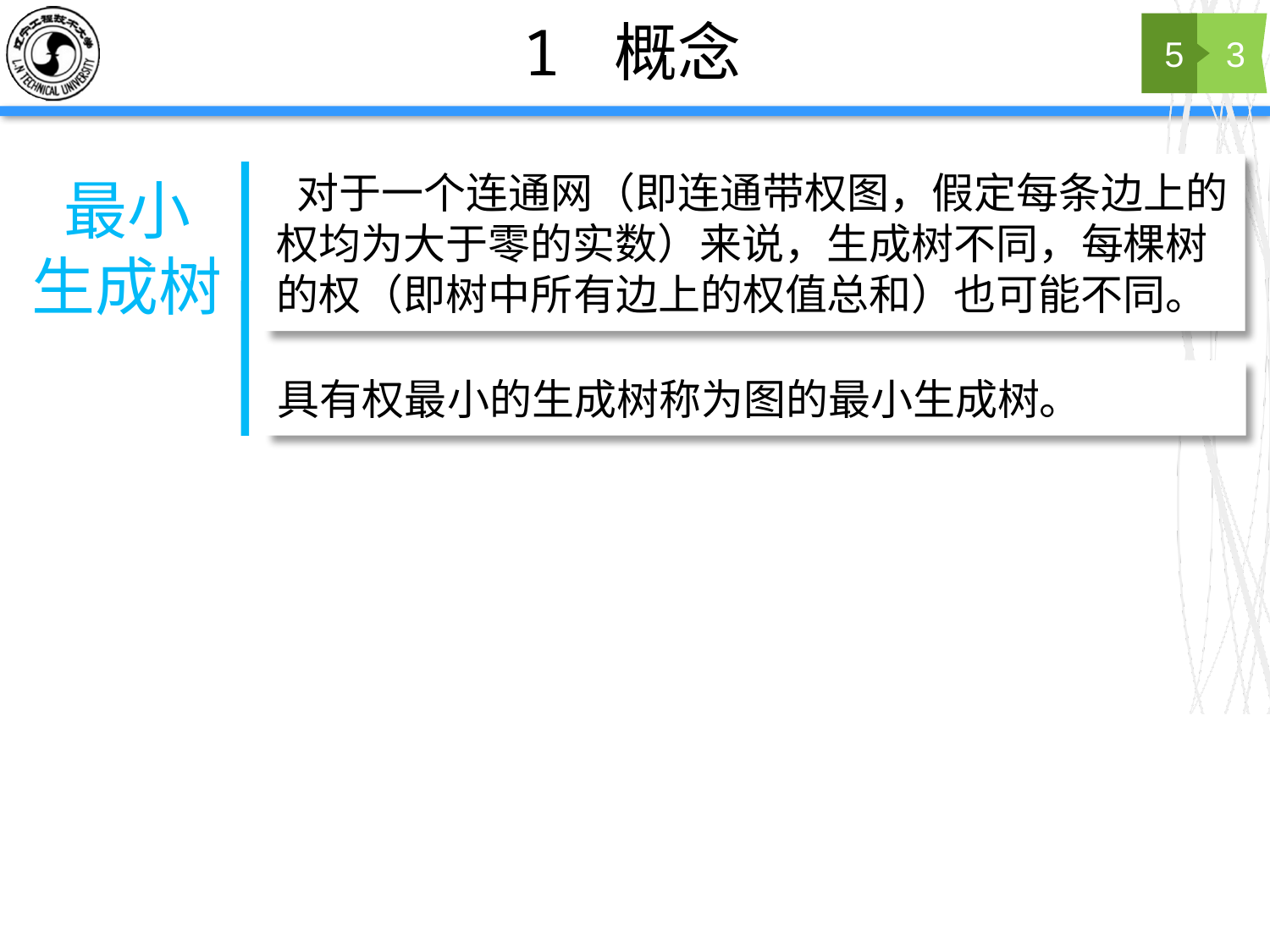

# 1 概念
5
3
 对于一个连通网（即连通带权图，假定每条边上的权均为大于零的实数）来说，生成树不同，每棵树的权（即树中所有边上的权值总和）也可能不同。
最小
生成树
具有权最小的生成树称为图的最小生成树。